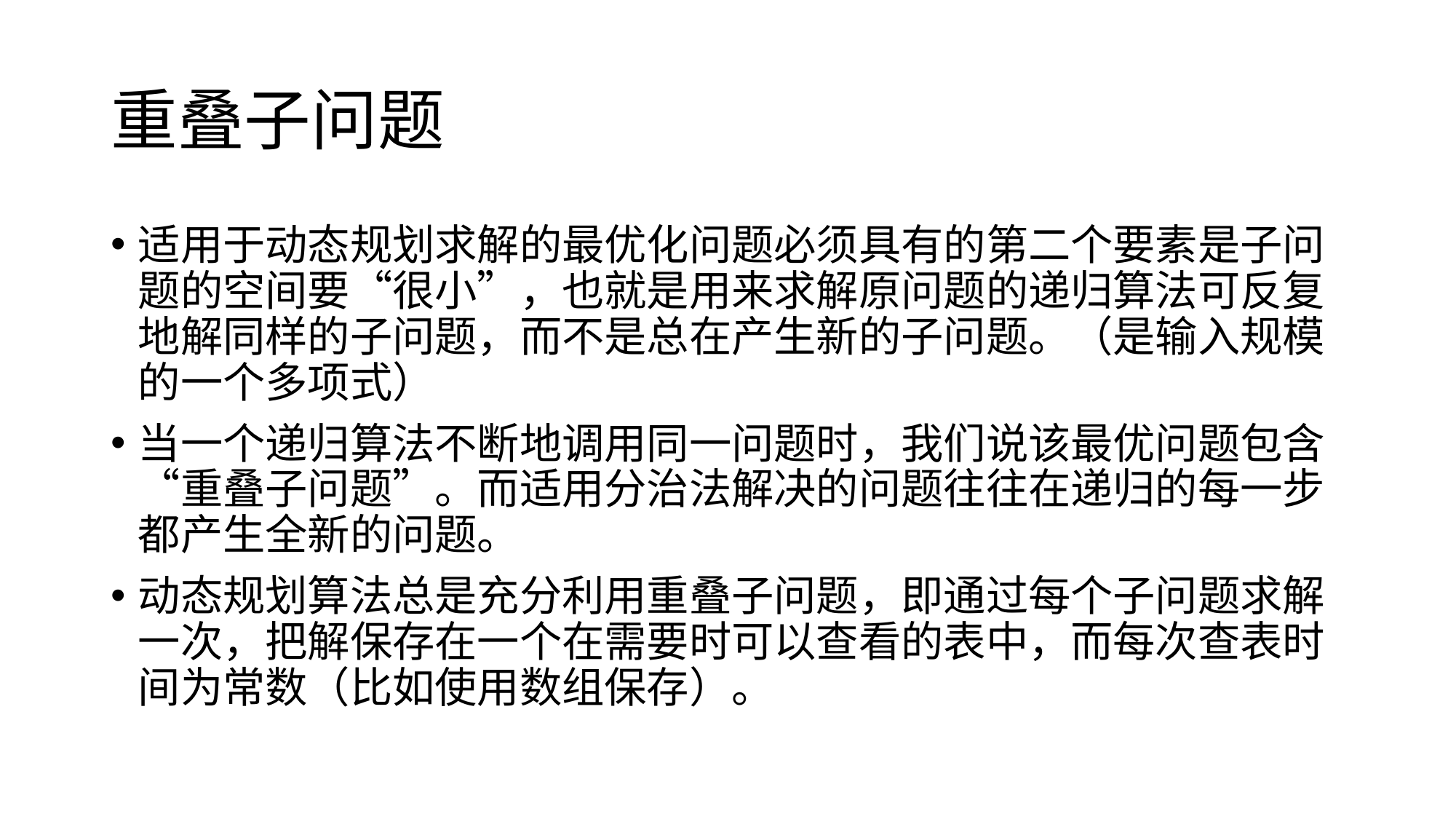

# 重叠子问题
适用于动态规划求解的最优化问题必须具有的第二个要素是子问题的空间要“很小”，也就是用来求解原问题的递归算法可反复地解同样的子问题，而不是总在产生新的子问题。（是输入规模的一个多项式）
当一个递归算法不断地调用同一问题时，我们说该最优问题包含“重叠子问题”。而适用分治法解决的问题往往在递归的每一步都产生全新的问题。
动态规划算法总是充分利用重叠子问题，即通过每个子问题求解一次，把解保存在一个在需要时可以查看的表中，而每次查表时间为常数（比如使用数组保存）。